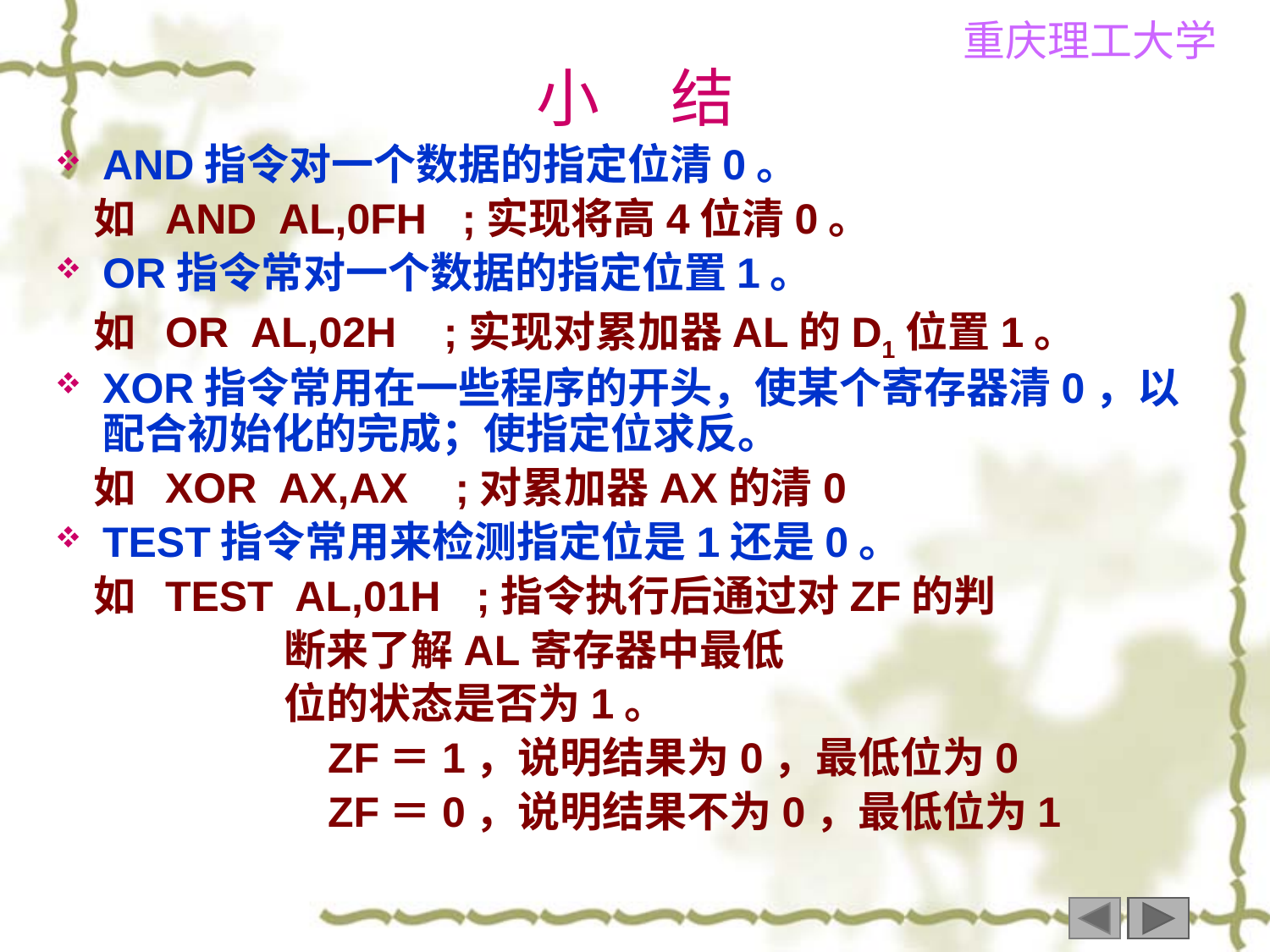

小     结
AND指令对一个数据的指定位清0。
   如  AND  AL,0FH   ;实现将高4位清0。
OR指令常对一个数据的指定位置1。
   如  OR  AL,02H    ;实现对累加器AL的D1位置1。
XOR指令常用在一些程序的开头，使某个寄存器清0，以配合初始化的完成；使指定位求反。
   如  XOR  AX,AX    ;对累加器AX的清0
TEST指令常用来检测指定位是1还是0。
   如  TEST  AL,01H   ;指令执行后通过对ZF的判
                       断来了解AL寄存器中最低
                       位的状态是否为1。
                       ZF＝1，说明结果为0，最低位为0
                       ZF＝0，说明结果不为0，最低位为1